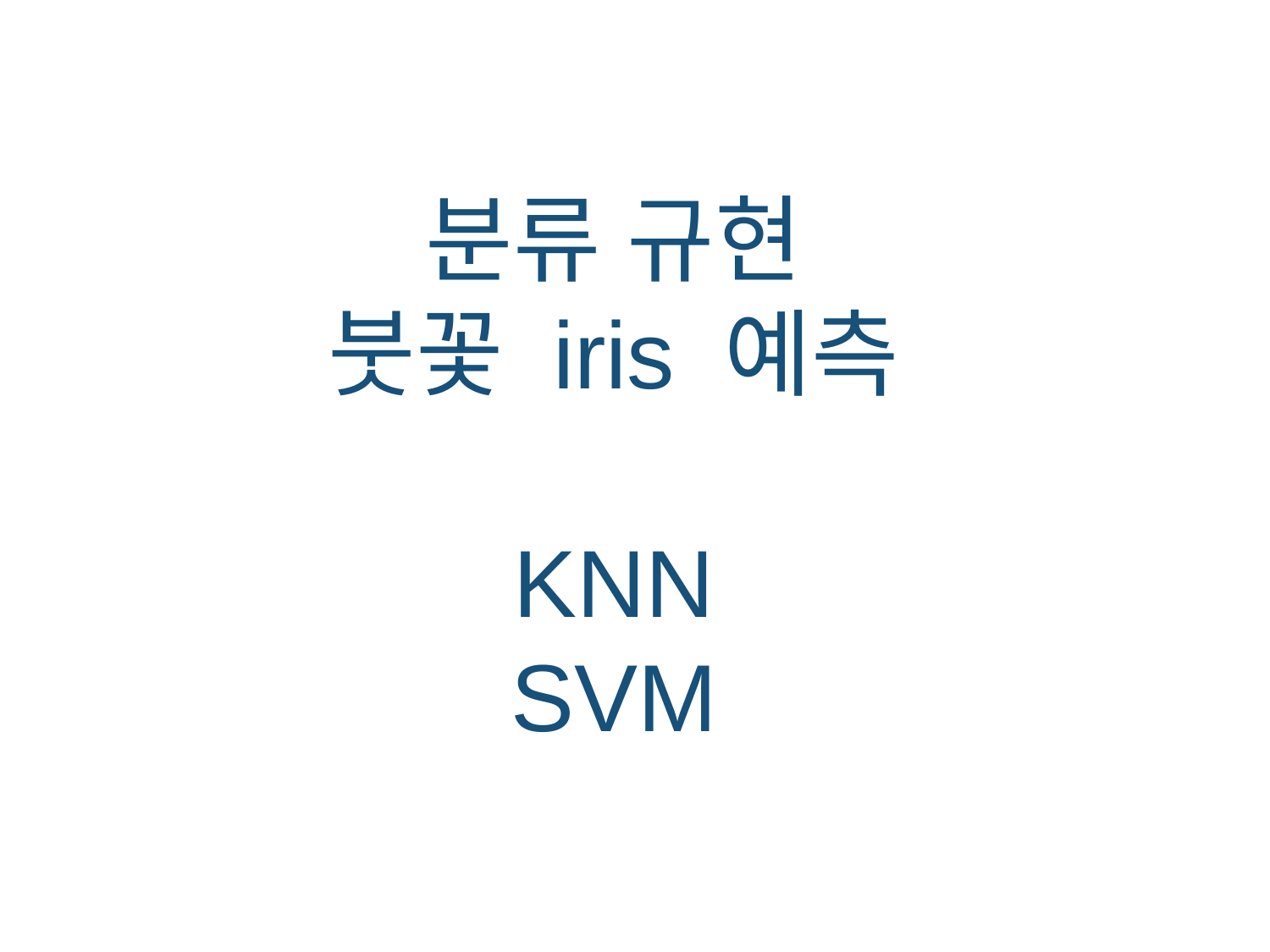

분류 규현
붓꽃 iris 예측

KNN
SVM